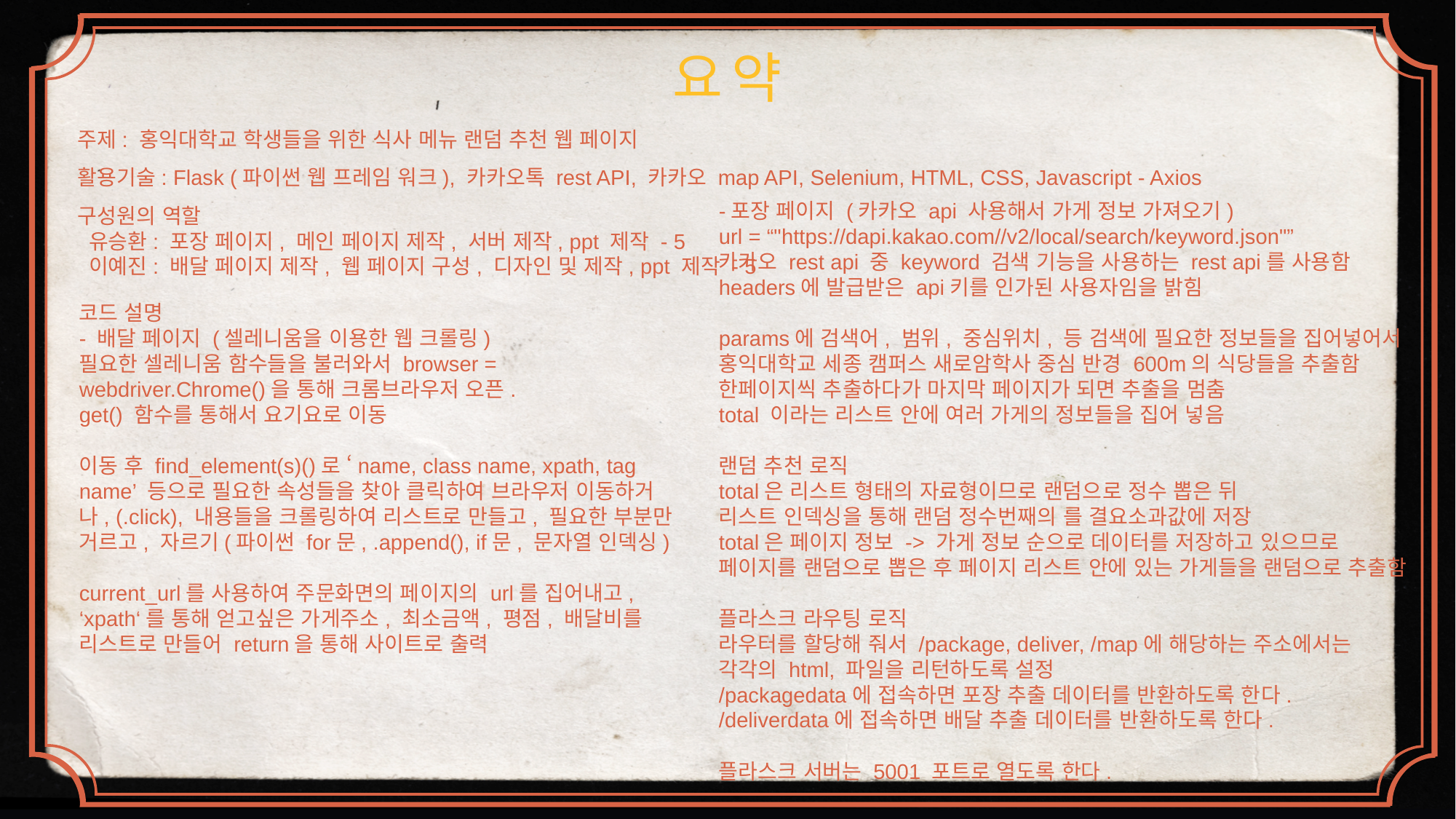

요약

주제: 홍익대학교 학생들을 위한 식사 메뉴 랜덤 추천 웹 페이지
활용기술: Flask (파이썬 웹 프레임 워크), 카카오톡 rest API, 카카오 map API, Selenium, HTML, CSS, Javascript - Axios
구성원의 역할
 유승환: 포장 페이지, 메인 페이지 제작, 서버 제작, ppt 제작 - 5
 이예진: 배달 페이지 제작, 웹 페이지 구성, 디자인 및 제작, ppt 제작 - 5
-포장 페이지 (카카오 api 사용해서 가게 정보 가져오기)
url = “"https://dapi.kakao.com//v2/local/search/keyword.json"”
카카오 rest api 중 keyword 검색 기능을 사용하는 rest api를 사용함
headers에 발급받은 api키를 인가된 사용자임을 밝힘

params에 검색어, 범위, 중심위치, 등 검색에 필요한 정보들을 집어넣어서
홍익대학교 세종 캠퍼스 새로암학사 중심 반경 600m의 식당들을 추출함
한페이지씩 추출하다가 마지막 페이지가 되면 추출을 멈춤
total 이라는 리스트 안에 여러 가게의 정보들을 집어 넣음

랜덤 추천 로직
total은 리스트 형태의 자료형이므로 랜덤으로 정수 뽑은 뒤
리스트 인덱싱을 통해 랜덤 정수번째의 를 결요소과값에 저장
total은 페이지 정보 -> 가게 정보 순으로 데이터를 저장하고 있으므로
페이지를 랜덤으로 뽑은 후 페이지 리스트 안에 있는 가게들을 랜덤으로 추출함

플라스크 라우팅 로직
라우터를 할당해 줘서 /package, deliver, /map에 해당하는 주소에서는
각각의 html, 파일을 리턴하도록 설정
/packagedata에 접속하면 포장 추출 데이터를 반환하도록 한다.
/deliverdata에 접속하면 배달 추출 데이터를 반환하도록 한다.

플라스크 서버는 5001 포트로 열도록 한다.
코드 설명
- 배달 페이지 (셀레니움을 이용한 웹 크롤링)
필요한 셀레니움 함수들을 불러와서 browser = webdriver.Chrome()을 통해 크롬브라우저 오픈.
get() 함수를 통해서 요기요로 이동

이동 후 find_element(s)()로 ‘name, class name, xpath, tag name’ 등으로 필요한 속성들을 찾아 클릭하여 브라우저 이동하거나, (.click), 내용들을 크롤링하여 리스트로 만들고, 필요한 부분만 거르고, 자르기(파이썬 for문, .append(), if문, 문자열 인덱싱)

current_url를 사용하여 주문화면의 페이지의 url를 집어내고, ‘xpath‘를 통해 얻고싶은 가게주소, 최소금액, 평점, 배달비를 리스트로 만들어 return을 통해 사이트로 출력